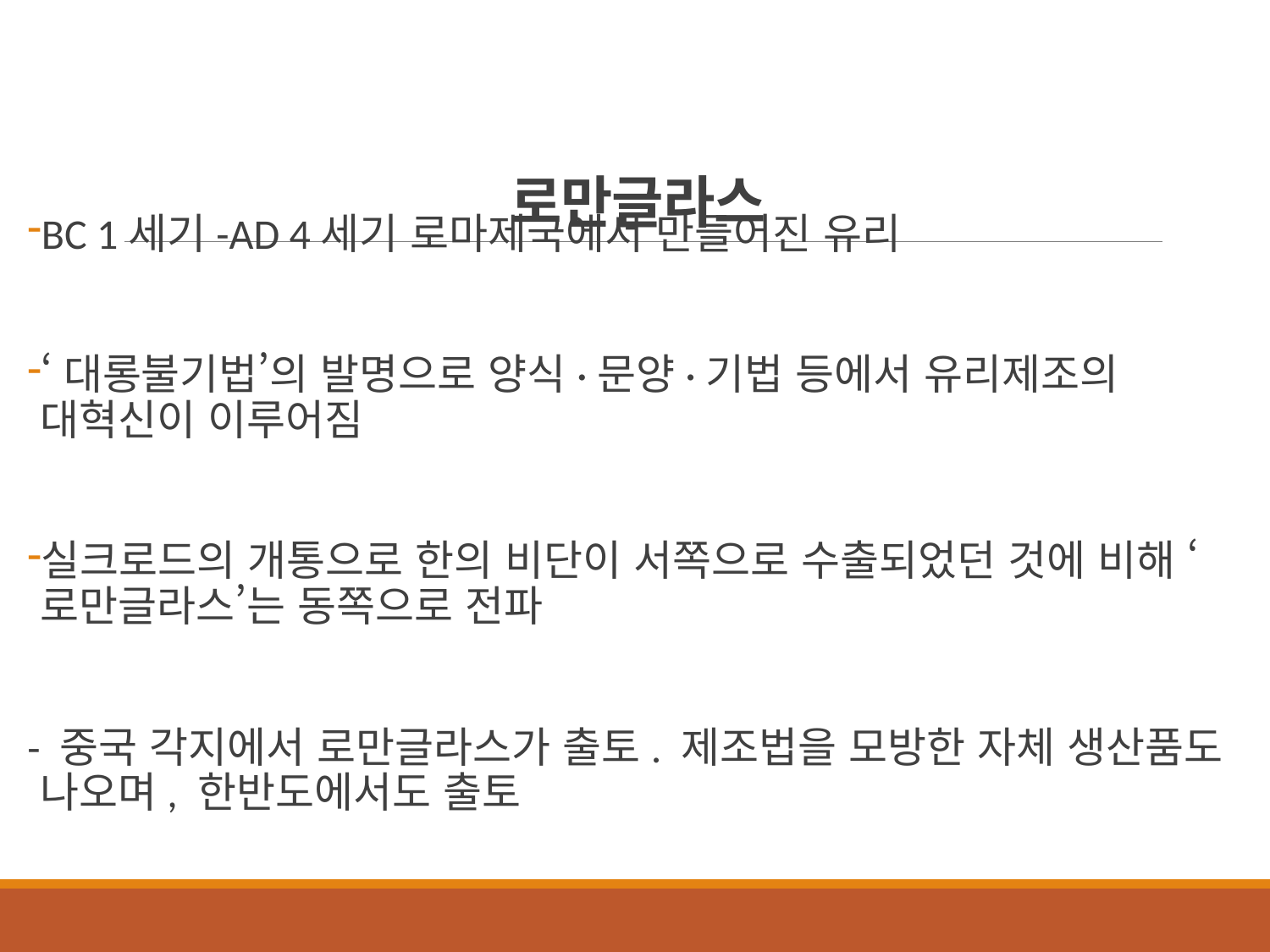

# 로만글라스
BC 1세기-AD 4세기 로마제국에서 만들어진 유리

‘대롱불기법’의 발명으로 양식·문양·기법 등에서 유리제조의 대혁신이 이루어짐

실크로드의 개통으로 한의 비단이 서쪽으로 수출되었던 것에 비해 ‘로만글라스’는 동쪽으로 전파

- 중국 각지에서 로만글라스가 출토. 제조법을 모방한 자체 생산품도 나오며, 한반도에서도 출토